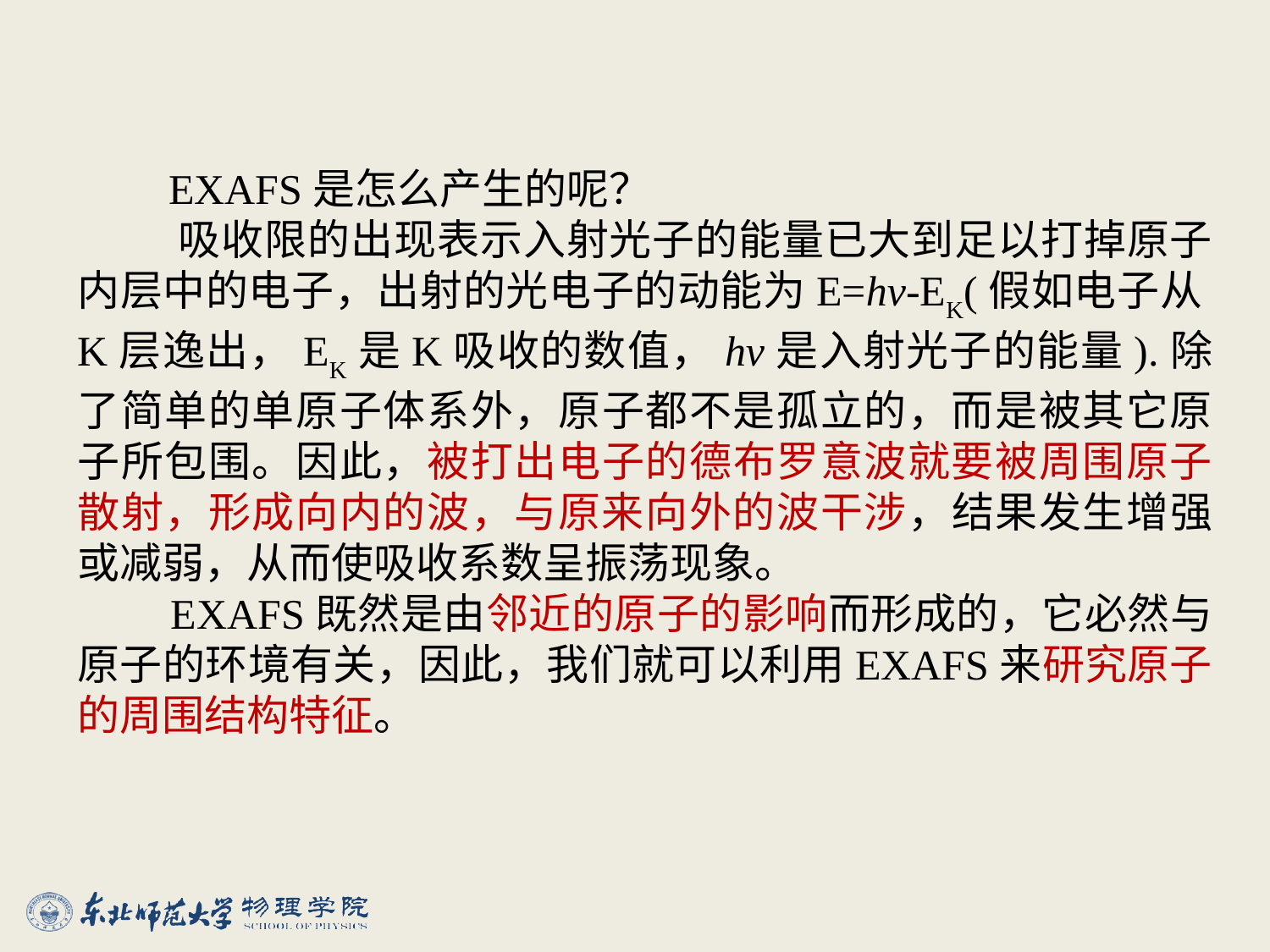

EXAFS是怎么产生的呢？
     吸收限的出现表示入射光子的能量已大到足以打掉原子内层中的电子，出射的光电子的动能为E=hv-EK(假如电子从K层逸出，EK是K吸收的数值，hv是入射光子的能量).除了简单的单原子体系外，原子都不是孤立的，而是被其它原子所包围。因此，被打出电子的德布罗意波就要被周围原子散射，形成向内的波，与原来向外的波干涉，结果发生增强或减弱，从而使吸收系数呈振荡现象。
     EXAFS既然是由邻近的原子的影响而形成的，它必然与原子的环境有关，因此，我们就可以利用EXAFS来研究原子的周围结构特征。